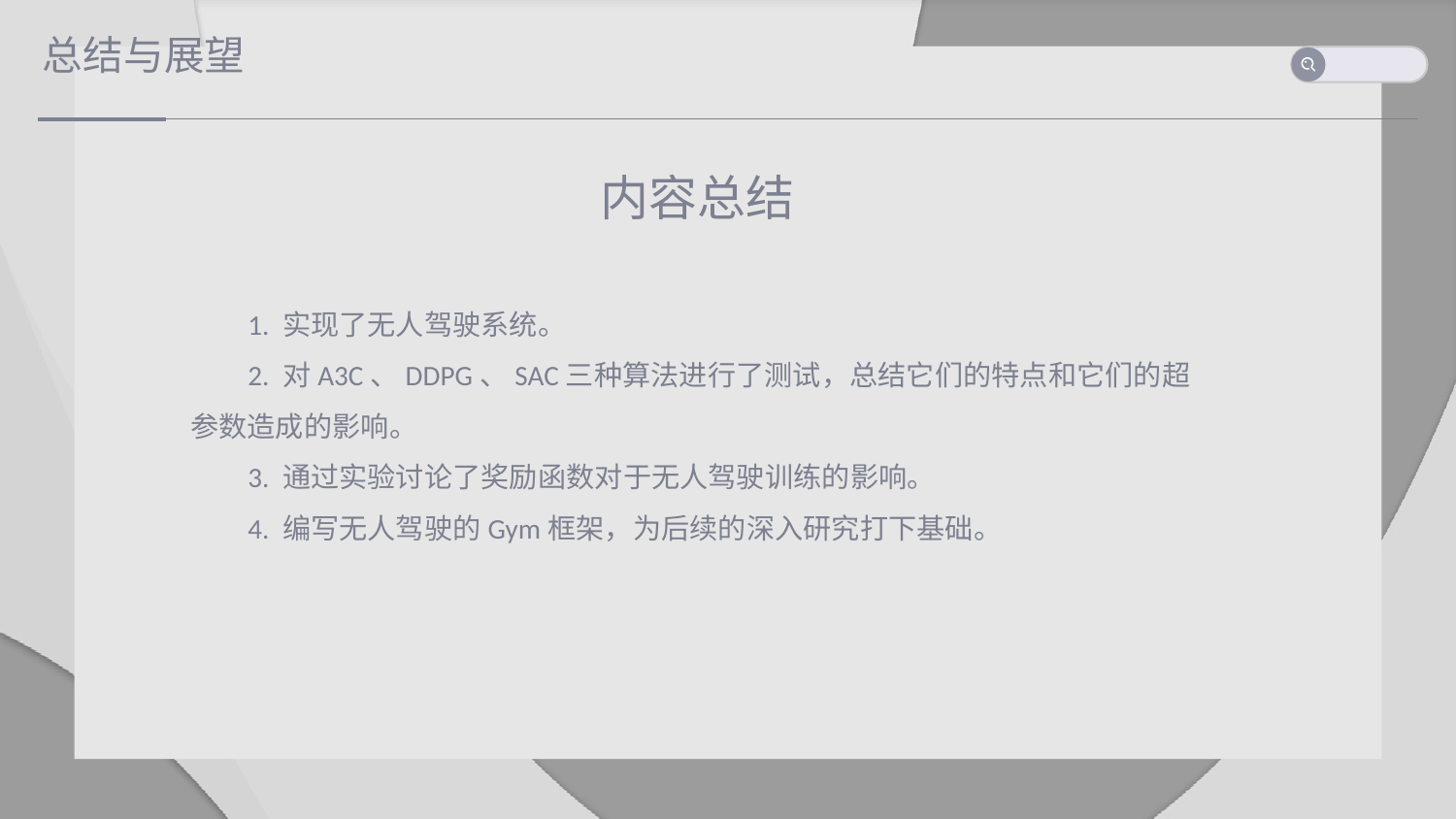

总结与展望
内容总结
1. 实现了无人驾驶系统。
2. 对A3C、DDPG、SAC三种算法进行了测试，总结它们的特点和它们的超参数造成的影响。
3. 通过实验讨论了奖励函数对于无人驾驶训练的影响。
4. 编写无人驾驶的Gym框架，为后续的深入研究打下基础。